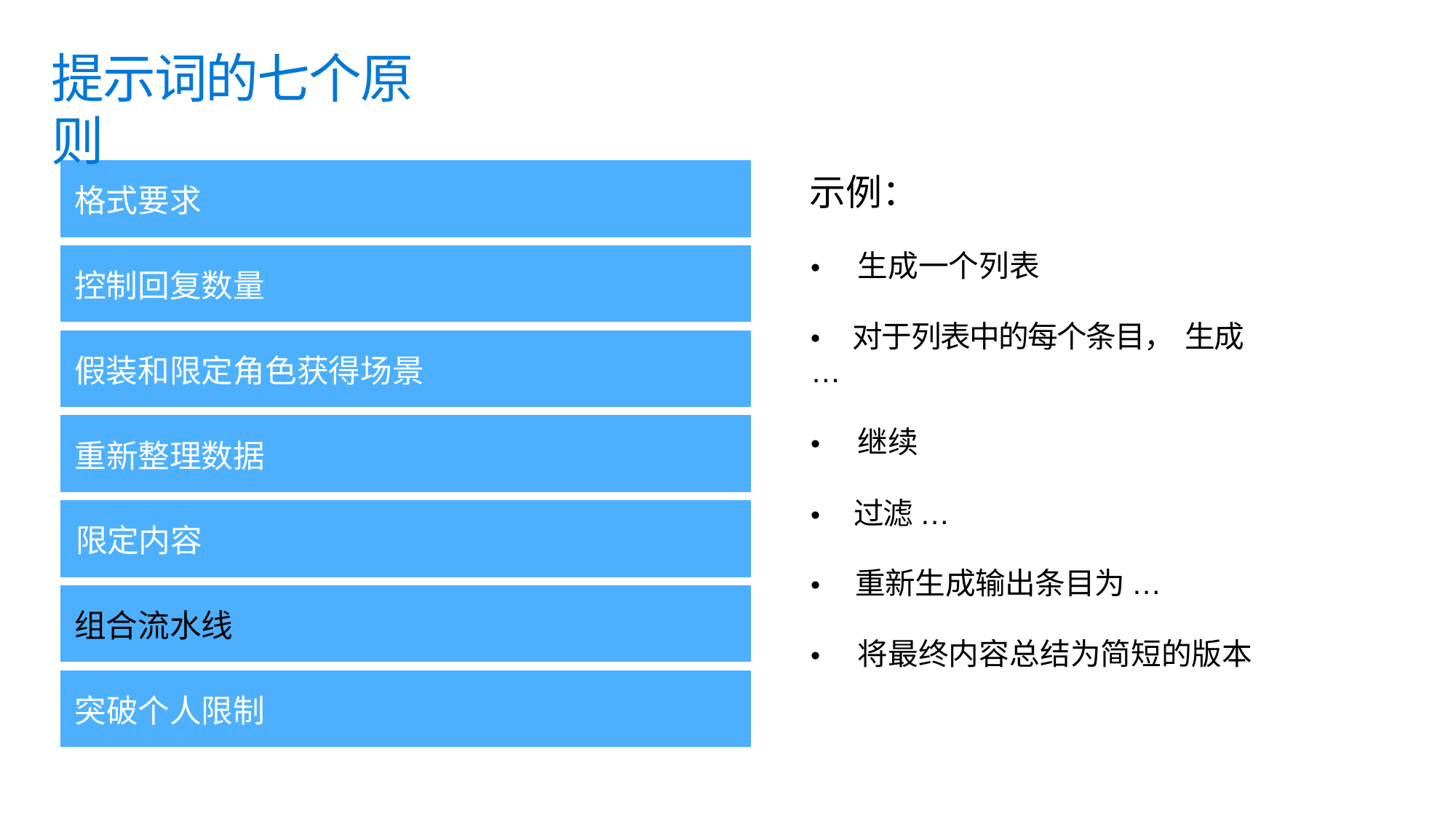

提示词的七个原则
| 格式要求 |
| --- |

示例：

•    生成一个列表

•    对于列表中的每个条目，  生成 …

•    继续

•    过滤 …

•    重新生成输出条目为 …

•    将最终内容总结为简短的版本

| 控制回复数量 |
| --- |

| 假装和限定角色获得场景 |
| --- |

| 重新整理数据 |
| --- |

| 限定内容 |
| --- |

| 组合流水线 |
| --- |

| 突破个人限制 |
| --- |